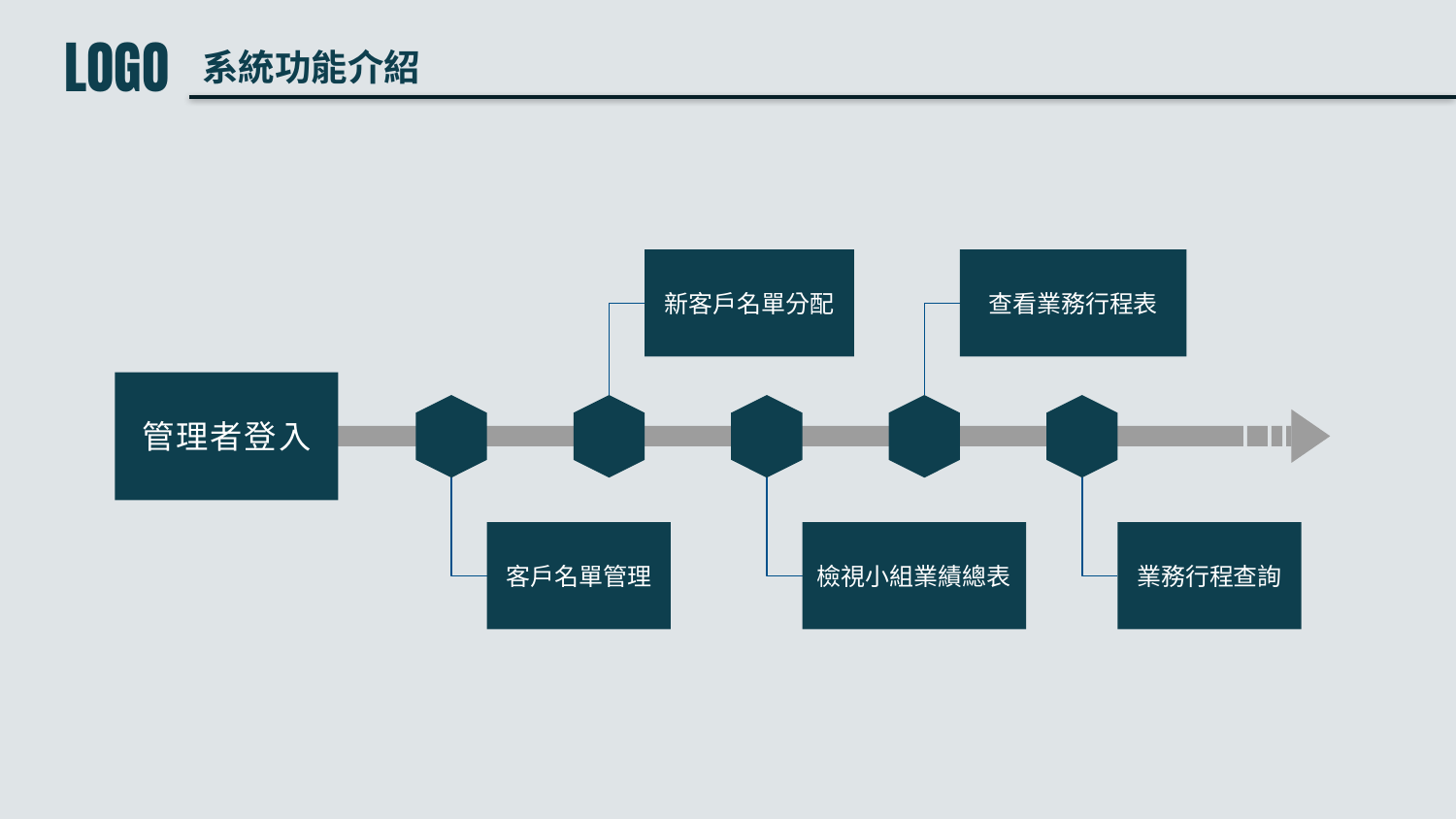

新客戶名單分配
查看業務行程表
管理者登入

客戶名單管理
檢視小組業績總表
業務行程查詢